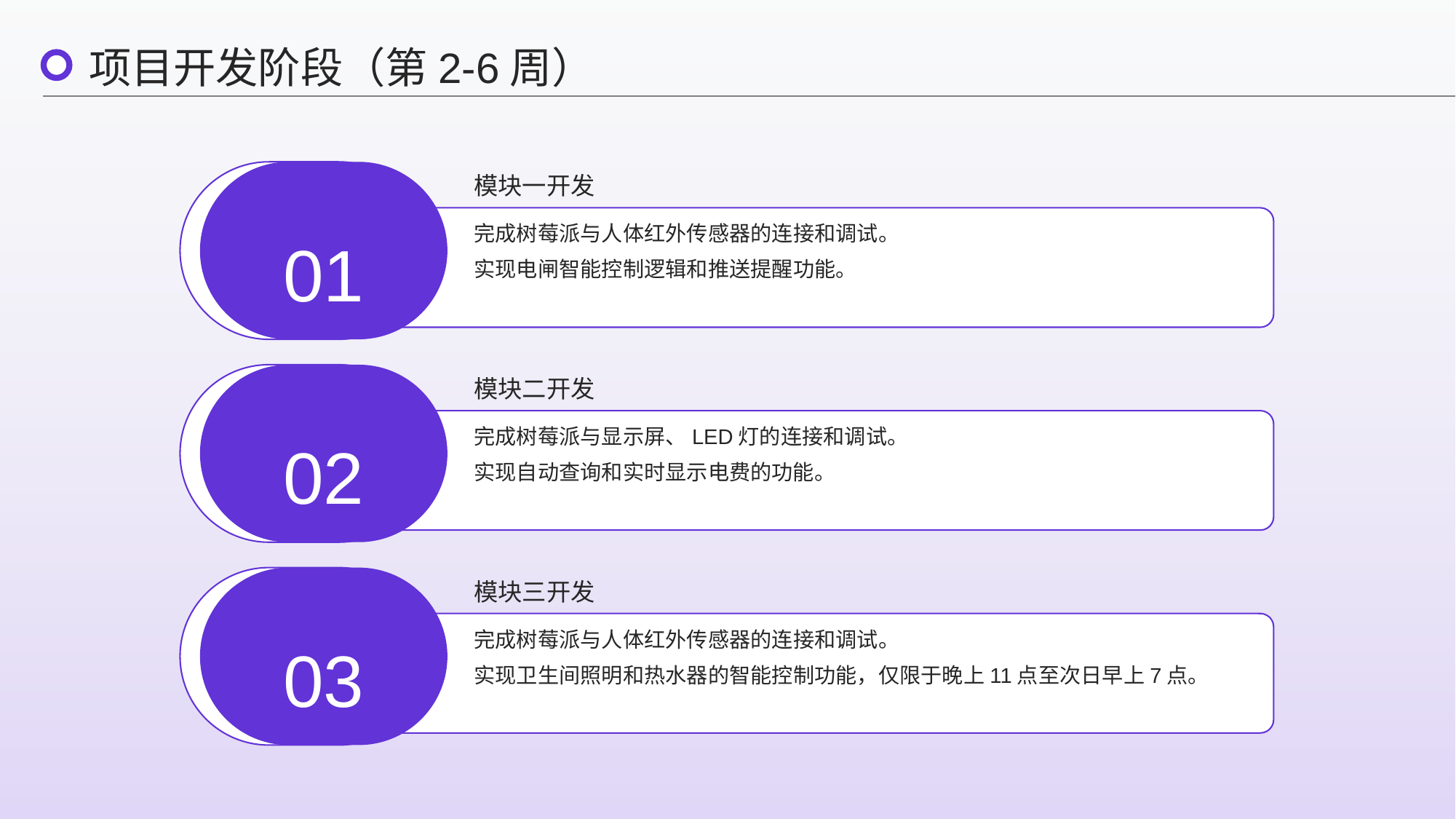

项目开发阶段（第2-6周）

模块一开发

01

完成树莓派与人体红外传感器的连接和调试。
实现电闸智能控制逻辑和推送提醒功能。
模块二开发

02

完成树莓派与显示屏、LED灯的连接和调试。
实现自动查询和实时显示电费的功能。
模块三开发

03

完成树莓派与人体红外传感器的连接和调试。
实现卫生间照明和热水器的智能控制功能，仅限于晚上11点至次日早上7点。